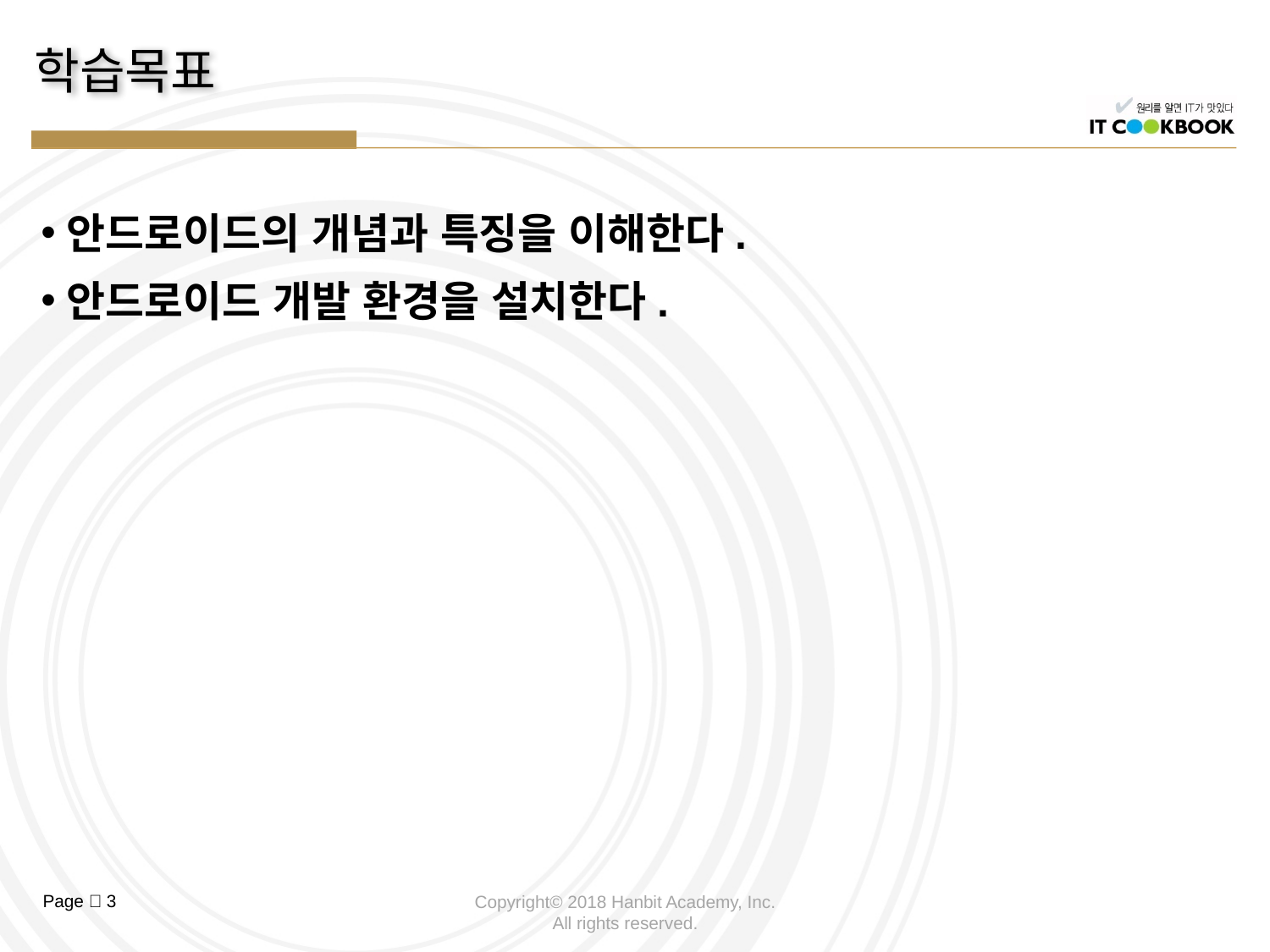

안드로이드의 개념과 특징을 이해한다.
안드로이드 개발 환경을 설치한다.